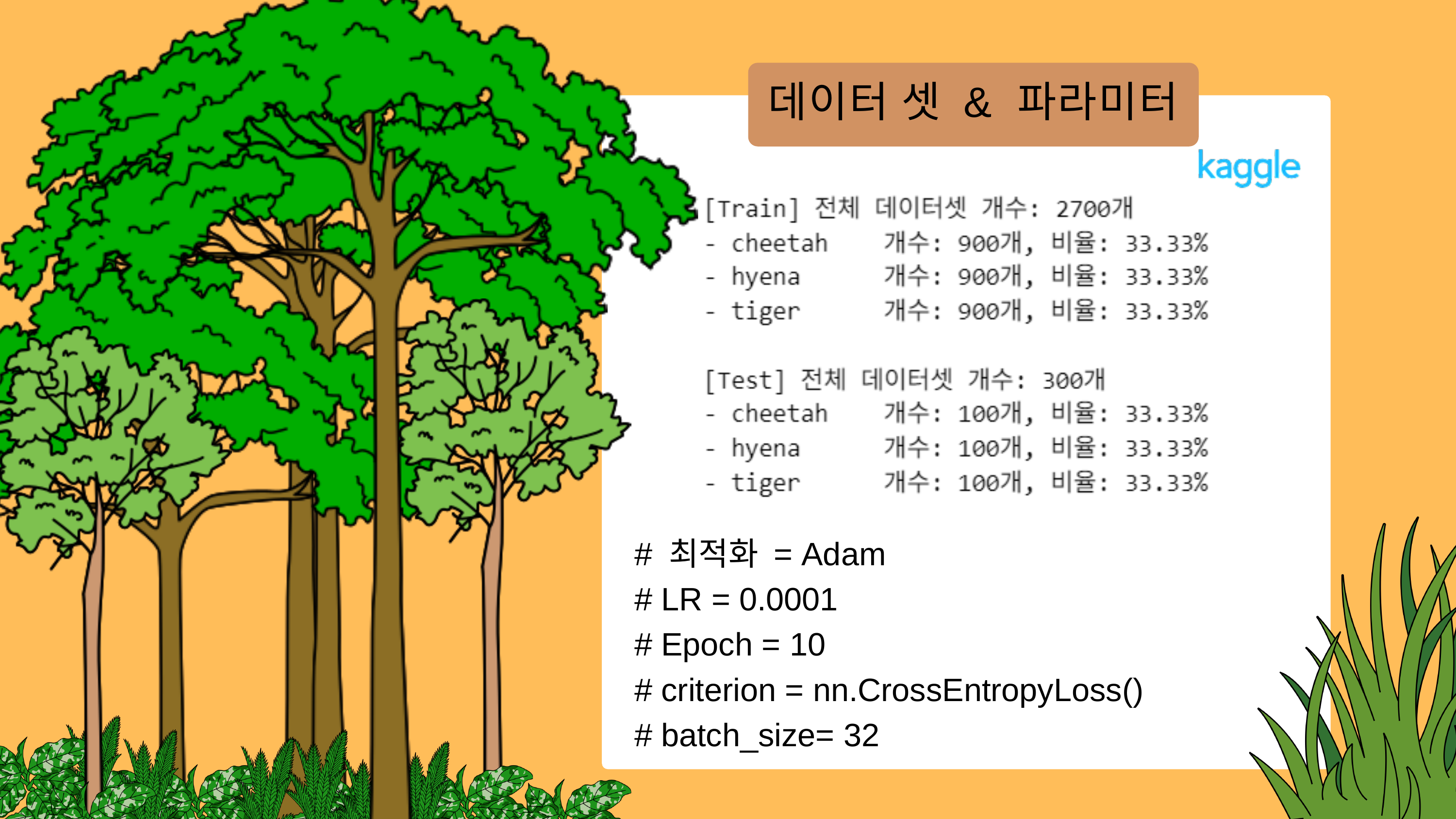

데이터 셋 & 파라미터

# 최적화 = Adam
# LR = 0.0001
# Epoch = 10
# criterion = nn.CrossEntropyLoss()
# batch_size= 32